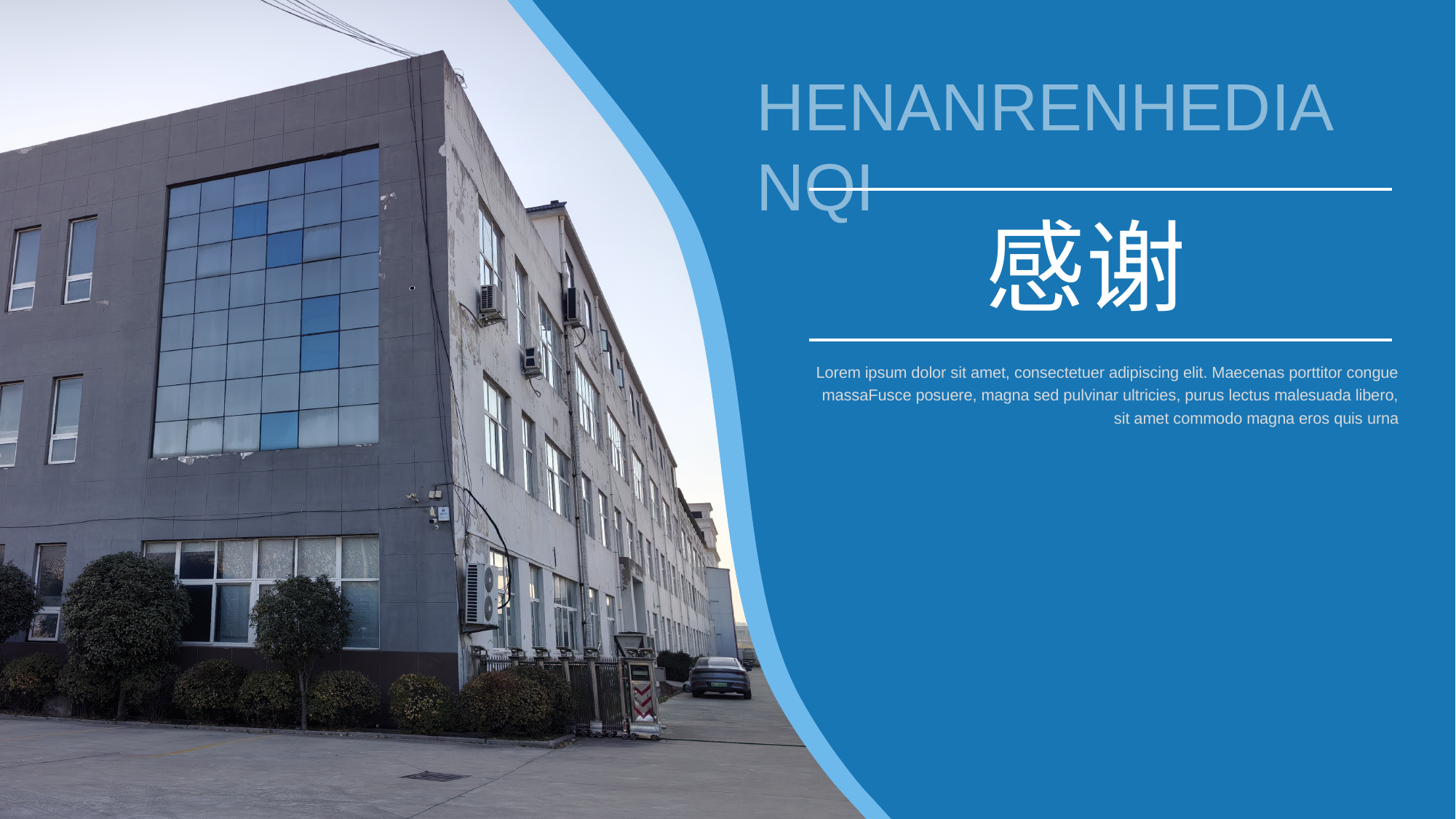

HENANRENHEDIANQI
感谢
Lorem ipsum dolor sit amet, consectetuer adipiscing elit. Maecenas porttitor congue massaFusce posuere, magna sed pulvinar ultricies, purus lectus malesuada libero, sit amet commodo magna eros quis urna